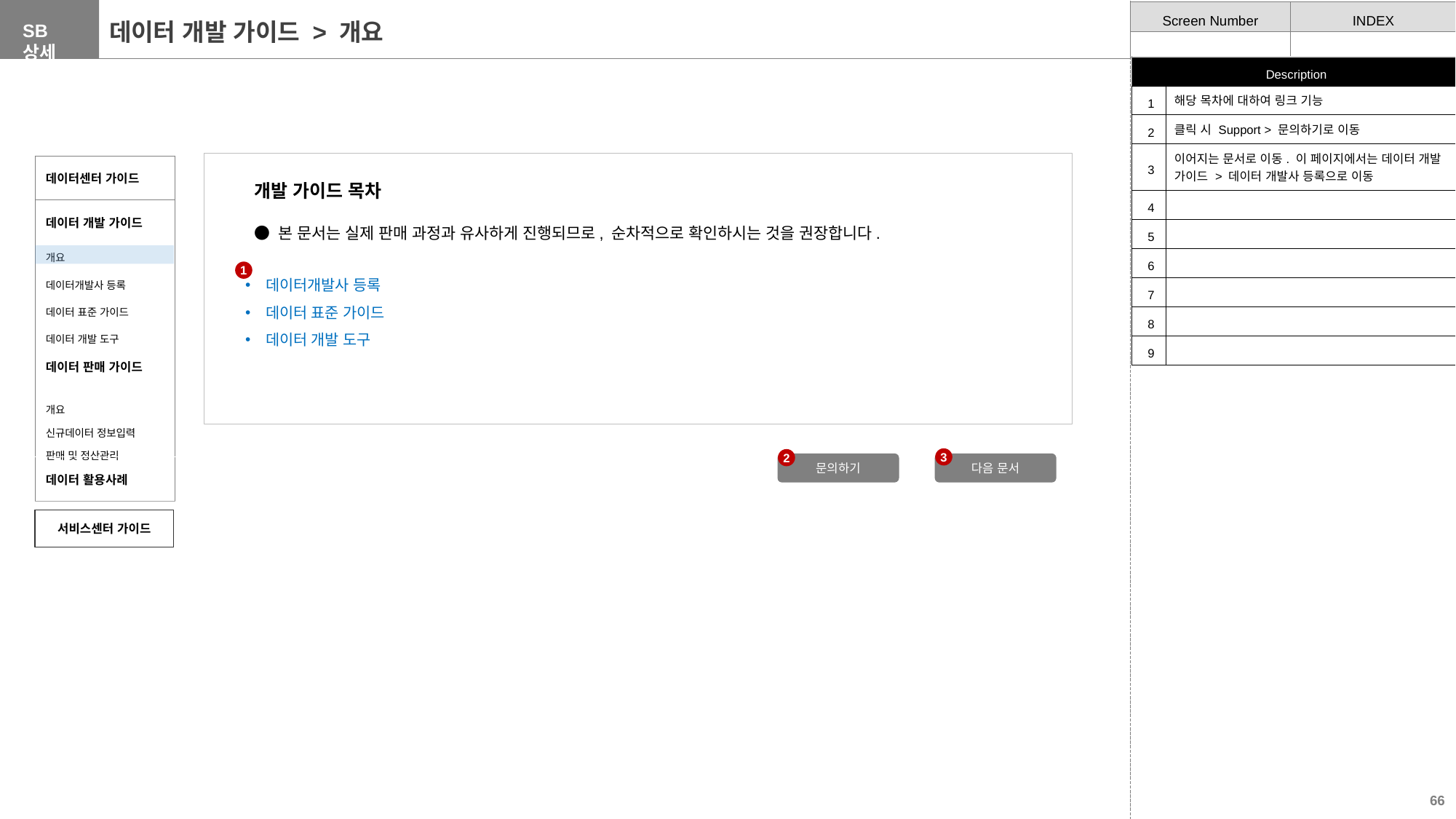

# 데이터 개발 가이드 > 개요
| Description |  |
| --- | --- |
| 1 | 해당 목차에 대하여 링크 기능 |
| 2 | 클릭 시 Support > 문의하기로 이동 |
| 3 | 이어지는 문서로 이동. 이 페이지에서는 데이터 개발 가이드 > 데이터 개발사 등록으로 이동 |
| 4 |  |
| 5 |  |
| 6 |  |
| 7 |  |
| 8 |  |
| 9 |  |

| 데이터센터 가이드 |
| --- |
| 데이터 개발 가이드 |
| 개요 데이터개발사 등록 데이터 표준 가이드 데이터 개발 도구 |
| 데이터 판매 가이드 |
| 개요 신규데이터 정보입력 판매 및 정산관리 |
| 데이터 활용사례 |
개발 가이드 목차

● 본 문서는 실제 판매 과정과 유사하게 진행되므로, 순차적으로 확인하시는 것을 권장합니다.

데이터개발사 등록
데이터 표준 가이드
데이터 개발 도구
1
3
2
문의하기
다음 문서
서비스센터 가이드